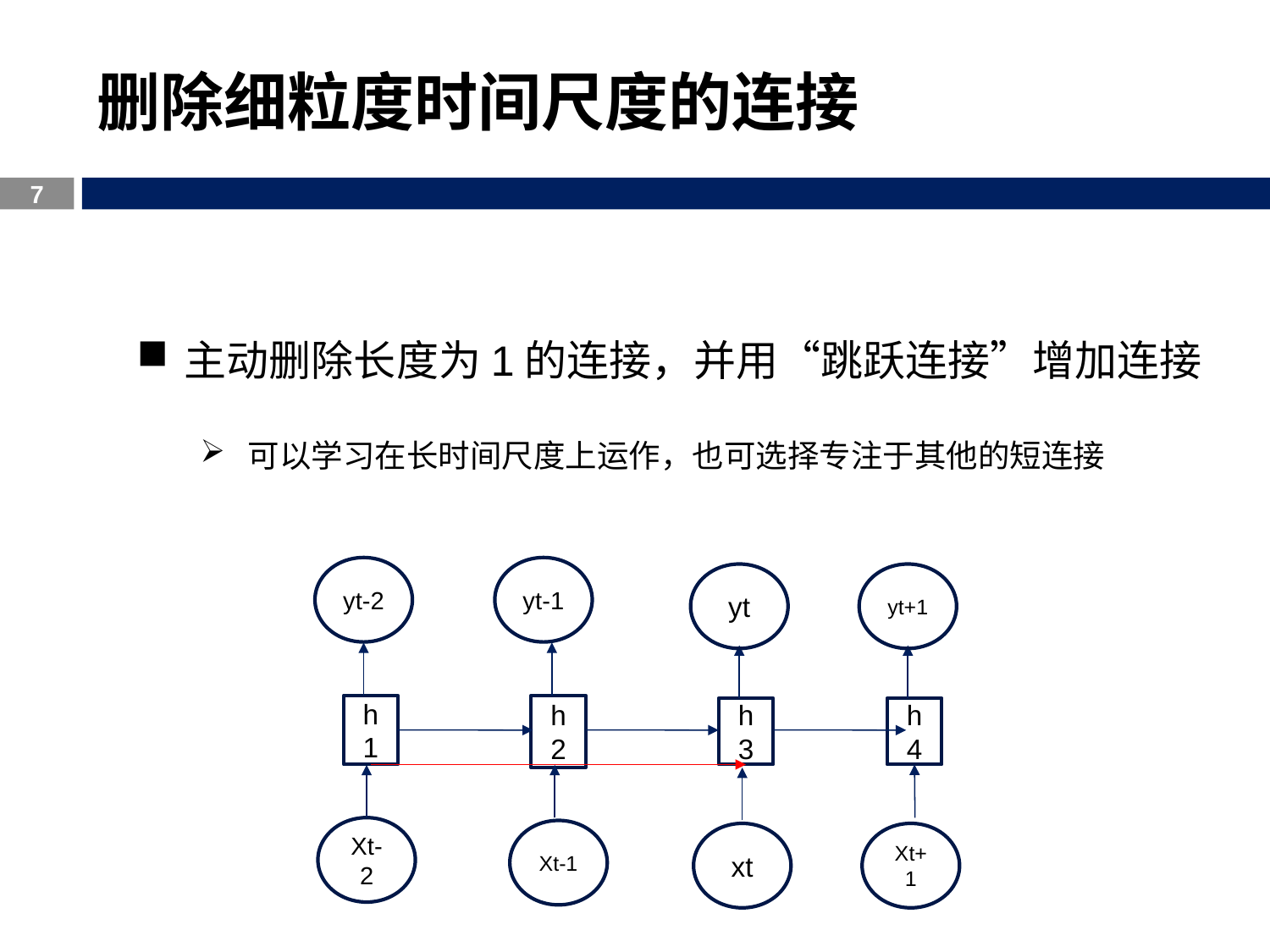

删除细粒度时间尺度的连接
7
主动删除长度为1的连接，并用“跳跃连接”增加连接

可以学习在长时间尺度上运作，也可选择专注于其他的短连接
yt-2
yt-1
yt
yt+1
h2
h1
h3
h4
Xt-2
Xt-1
xt
Xt+1